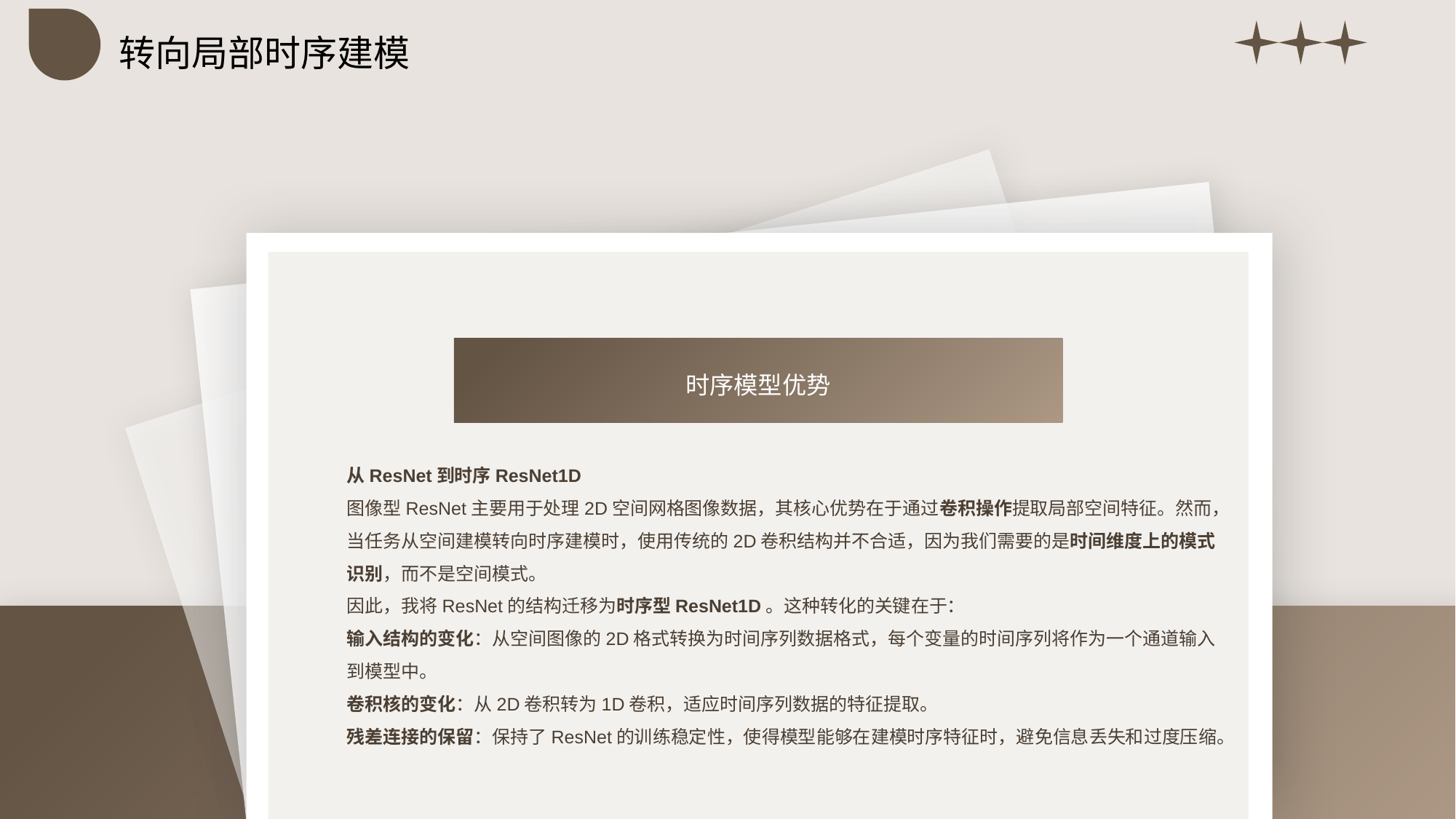

转向局部时序建模

时序模型优势
从ResNet到时序ResNet1D
图像型ResNet主要用于处理2D空间网格图像数据，其核心优势在于通过卷积操作提取局部空间特征。然而，当任务从空间建模转向时序建模时，使用传统的2D卷积结构并不合适，因为我们需要的是时间维度上的模式识别，而不是空间模式。
因此，我将ResNet的结构迁移为时序型ResNet1D。这种转化的关键在于：
输入结构的变化：从空间图像的2D格式转换为时间序列数据格式，每个变量的时间序列将作为一个通道输入到模型中。
卷积核的变化：从2D卷积转为1D卷积，适应时间序列数据的特征提取。
残差连接的保留：保持了ResNet的训练稳定性，使得模型能够在建模时序特征时，避免信息丢失和过度压缩。